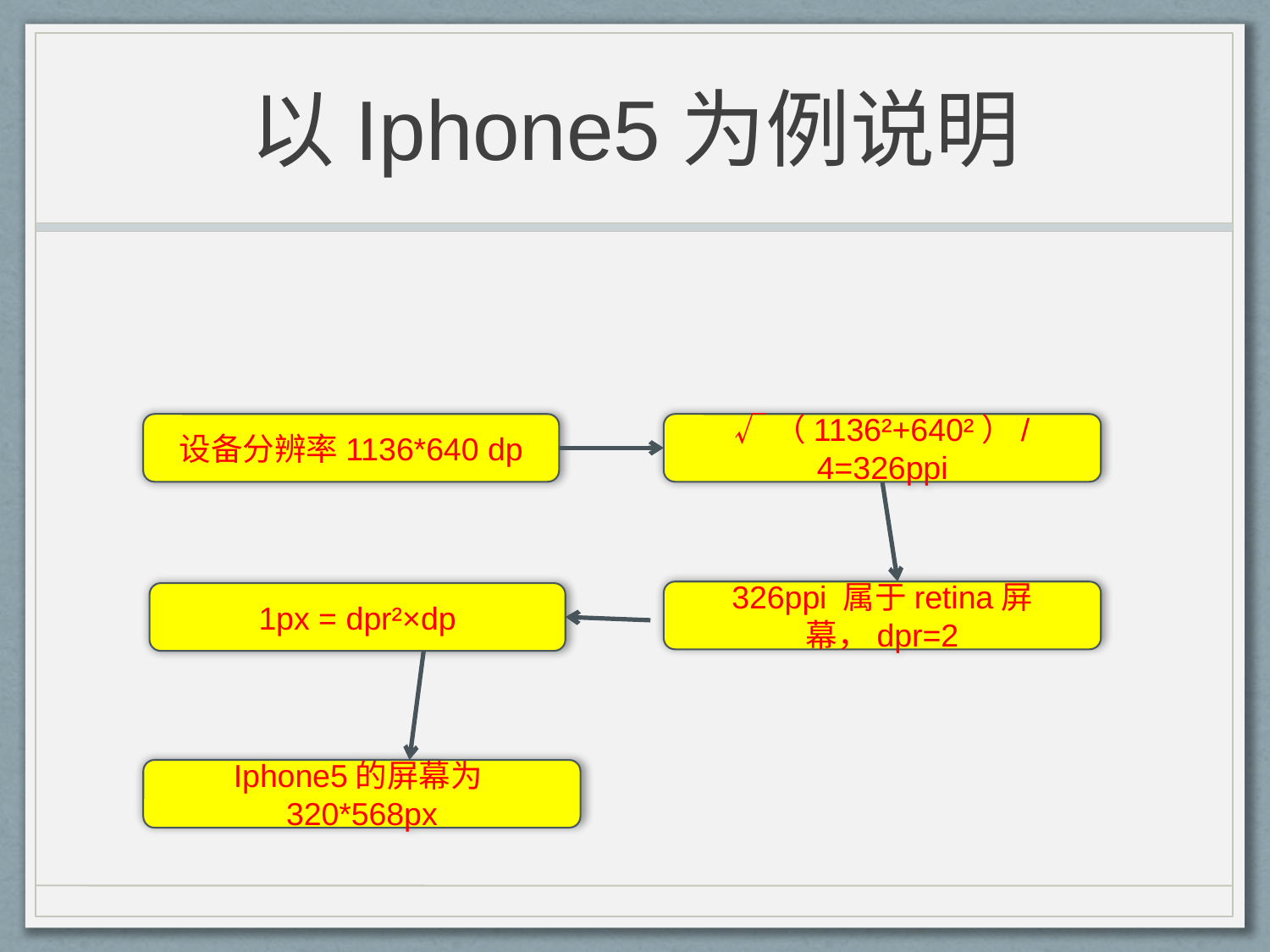

# 以Iphone5为例说明
设备分辨率1136*640 dp
√（1136²+640²）/4=326ppi
326ppi 属于retina屏幕，dpr=2
1px = dpr²×dp
Iphone5的屏幕为320*568px